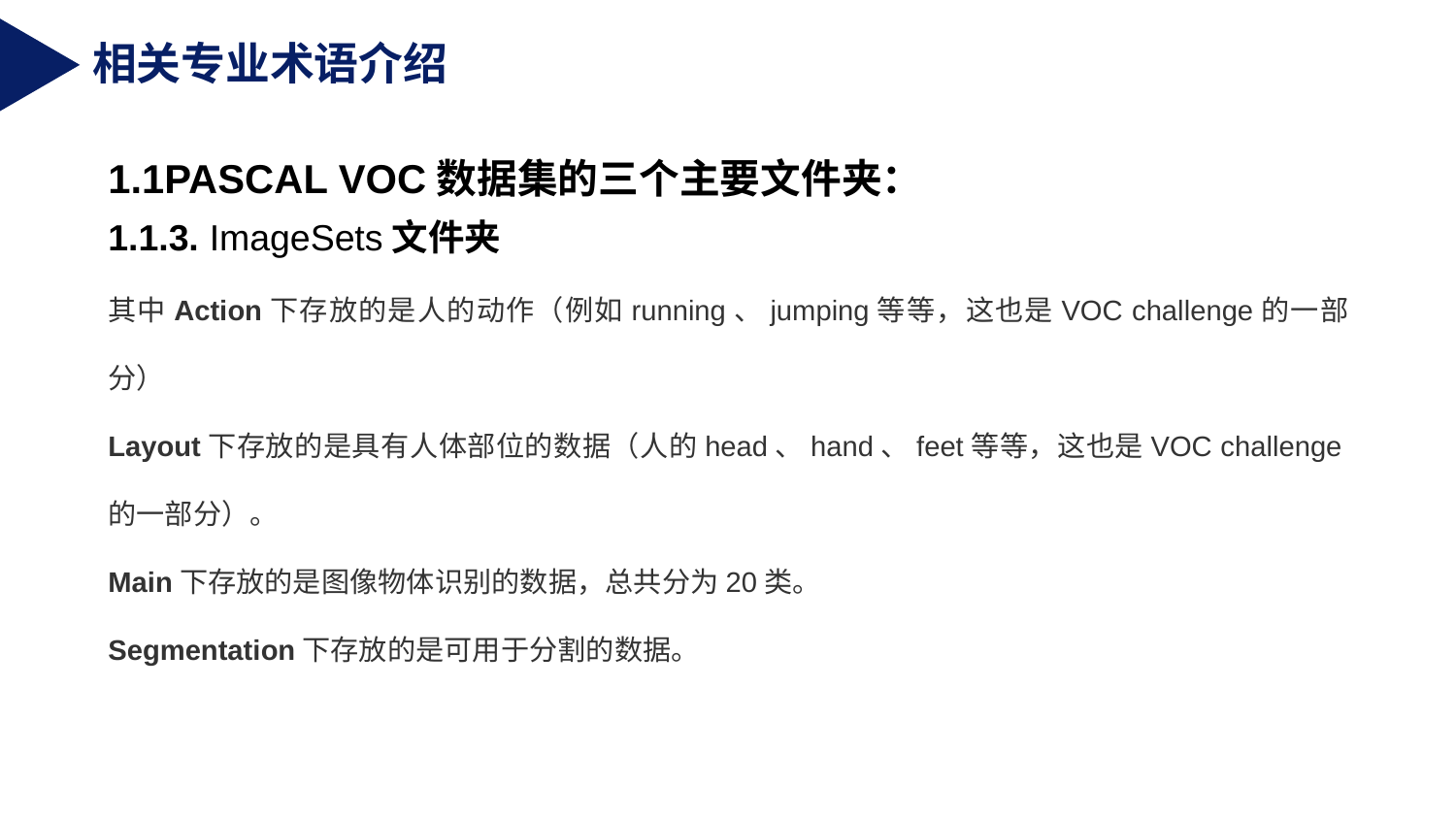

相关专业术语介绍
1.1PASCAL VOC数据集的三个主要文件夹：
1.1.3. ImageSets文件夹
其中Action下存放的是人的动作（例如running、jumping等等，这也是VOC challenge的一部分）
Layout下存放的是具有人体部位的数据（人的head、hand、feet等等，这也是VOC challenge的一部分）。
Main下存放的是图像物体识别的数据，总共分为20类。
Segmentation下存放的是可用于分割的数据。